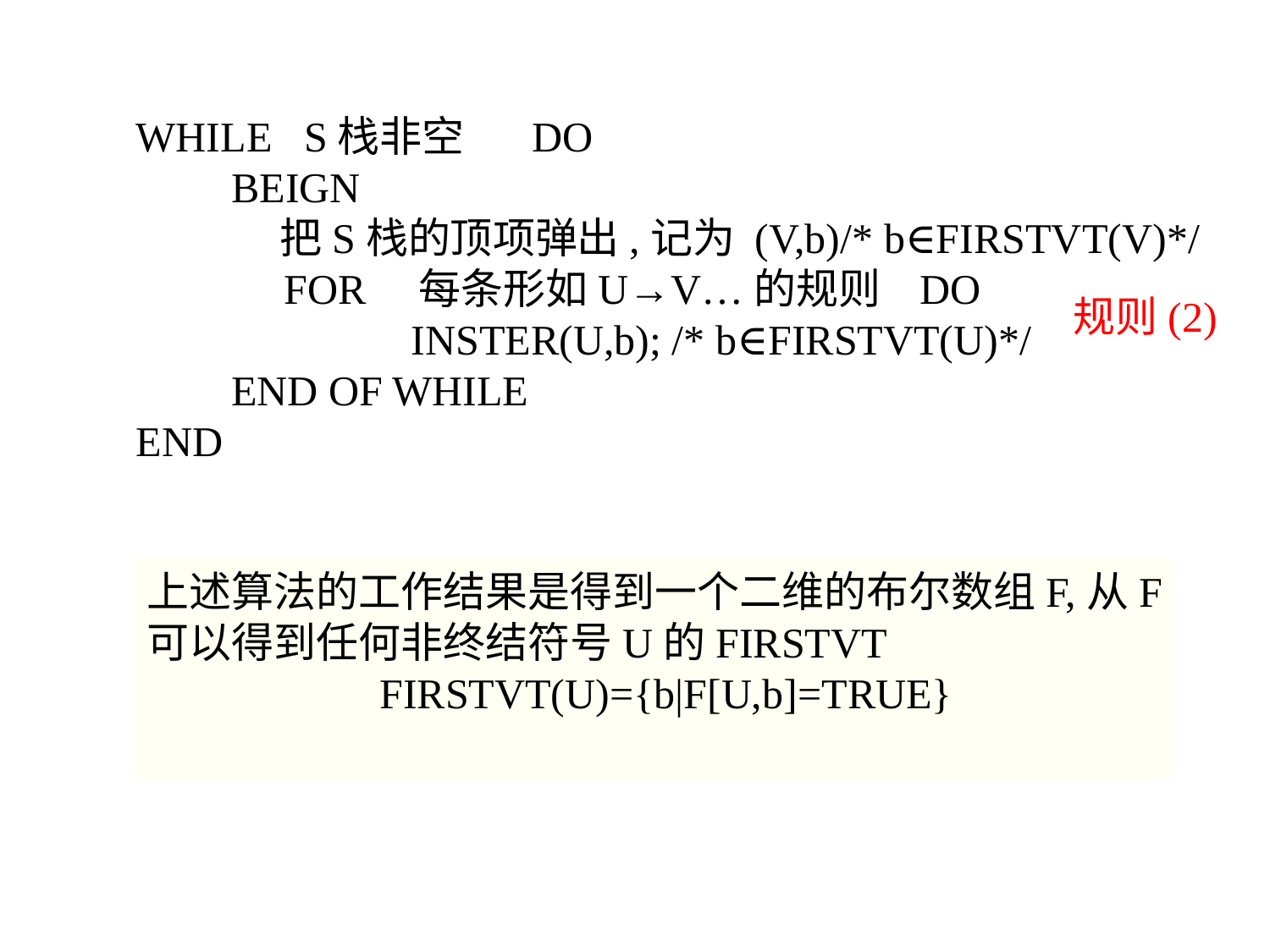

WHILE   S栈非空      DO
         BEIGN
              把S栈的顶项弹出,记为 (V,b)/* b∈FIRSTVT(V)*/
              FOR    每条形如U→V…的规则   DO
                          INSTER(U,b); /* b∈FIRSTVT(U)*/
         END OF WHILE
END
规则(2)
上述算法的工作结果是得到一个二维的布尔数组F,从F
可以得到任何非终结符号U的FIRSTVT
                      FIRSTVT(U)={b|F[U,b]=TRUE}